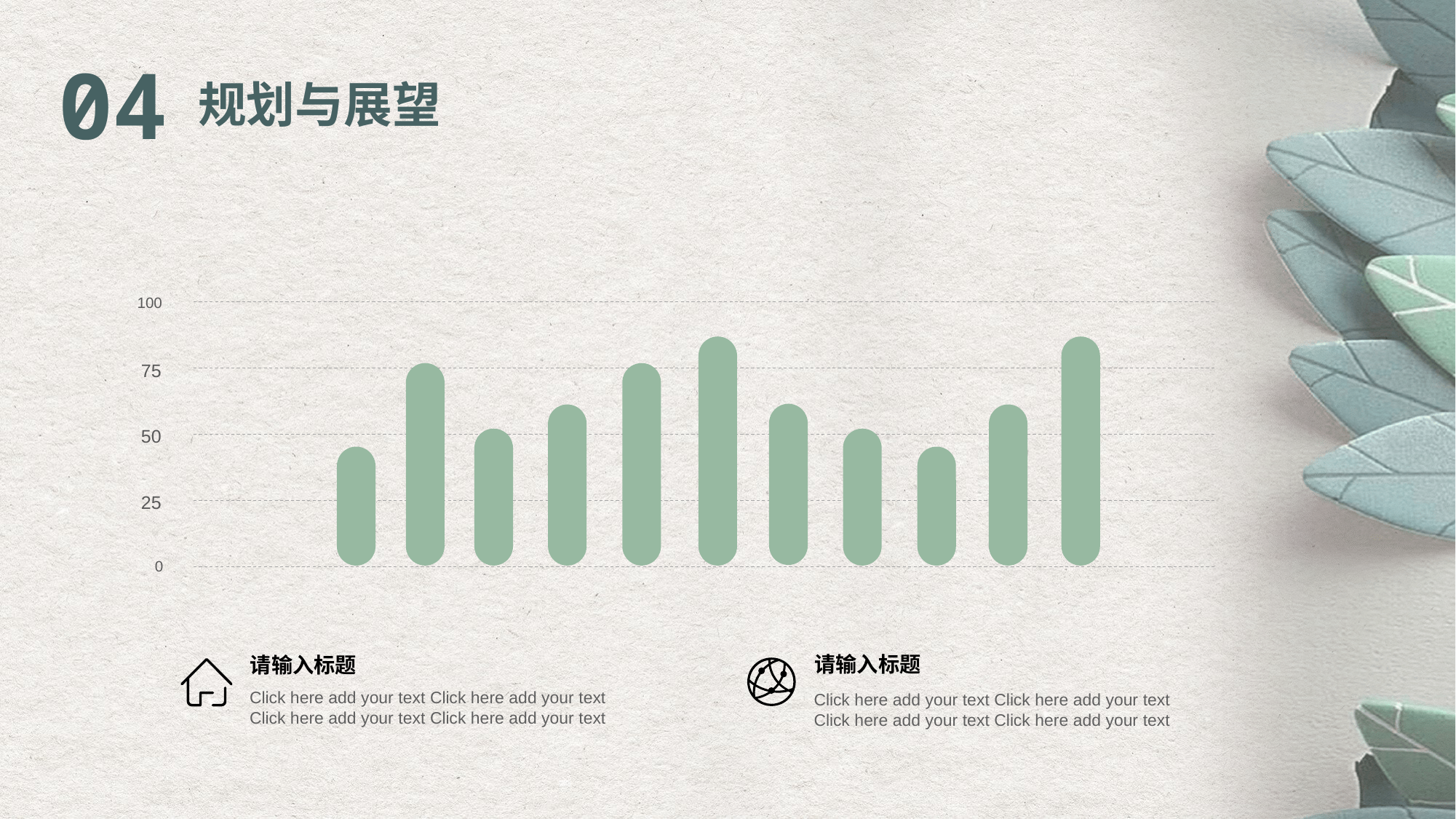

04
规划与展望
100
75
50
25
0

请输入标题
请输入标题

Click here add your text Click here add your text Click here add your text Click here add your text
Click here add your text Click here add your text Click here add your text Click here add your text